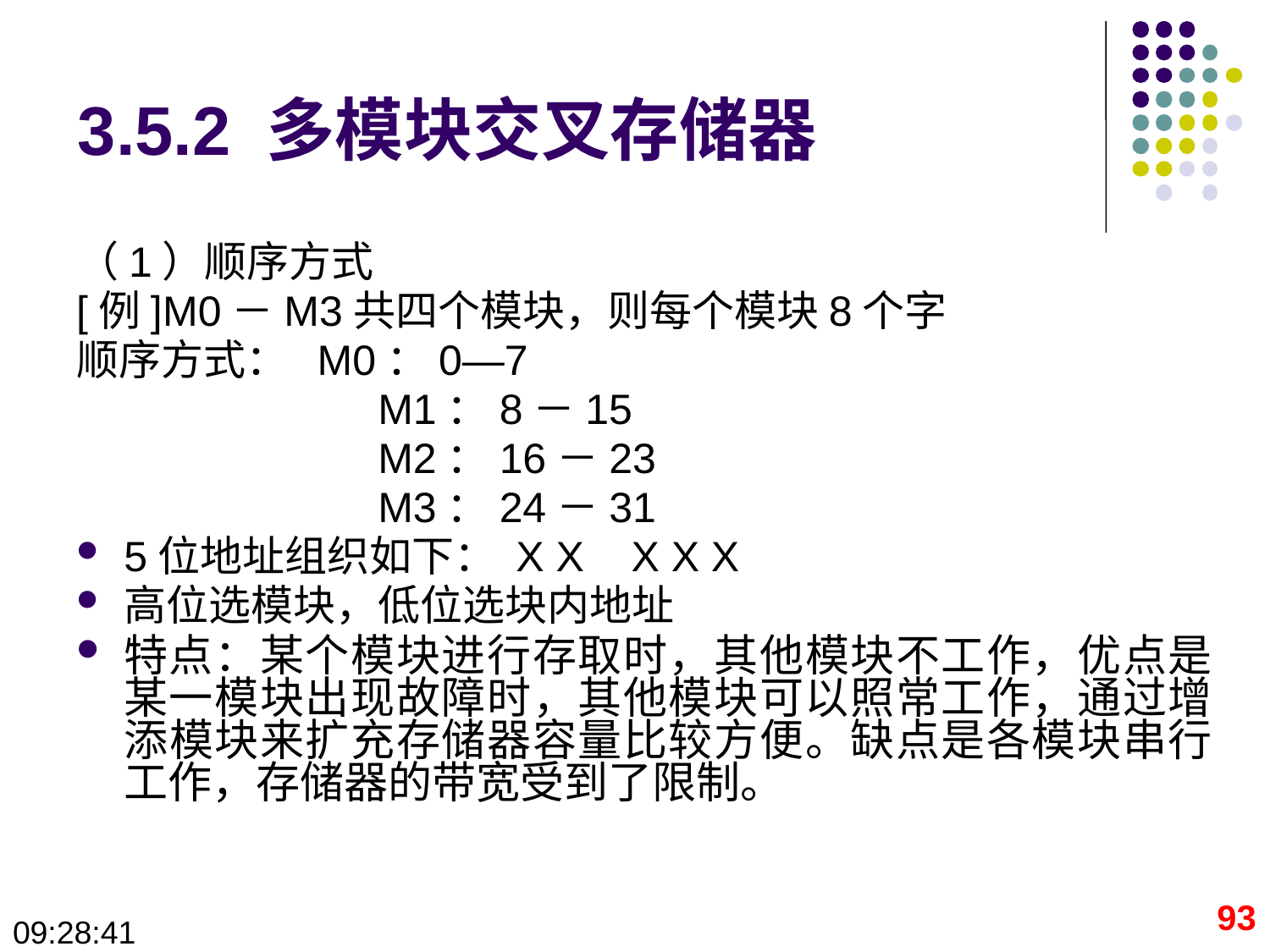

# 3.5.2 多模块交叉存储器
（1）顺序方式
[例]M0－M3共四个模块，则每个模块8个字
顺序方式：  M0：0—7
                 	M1：8－15
                	M2：16－23
                	M3：24－31
5位地址组织如下： X X    X X X
高位选模块，低位选块内地址
特点：某个模块进行存取时，其他模块不工作，优点是某一模块出现故障时，其他模块可以照常工作，通过增添模块来扩充存储器容量比较方便。缺点是各模块串行工作，存储器的带宽受到了限制。
93
09:28:41